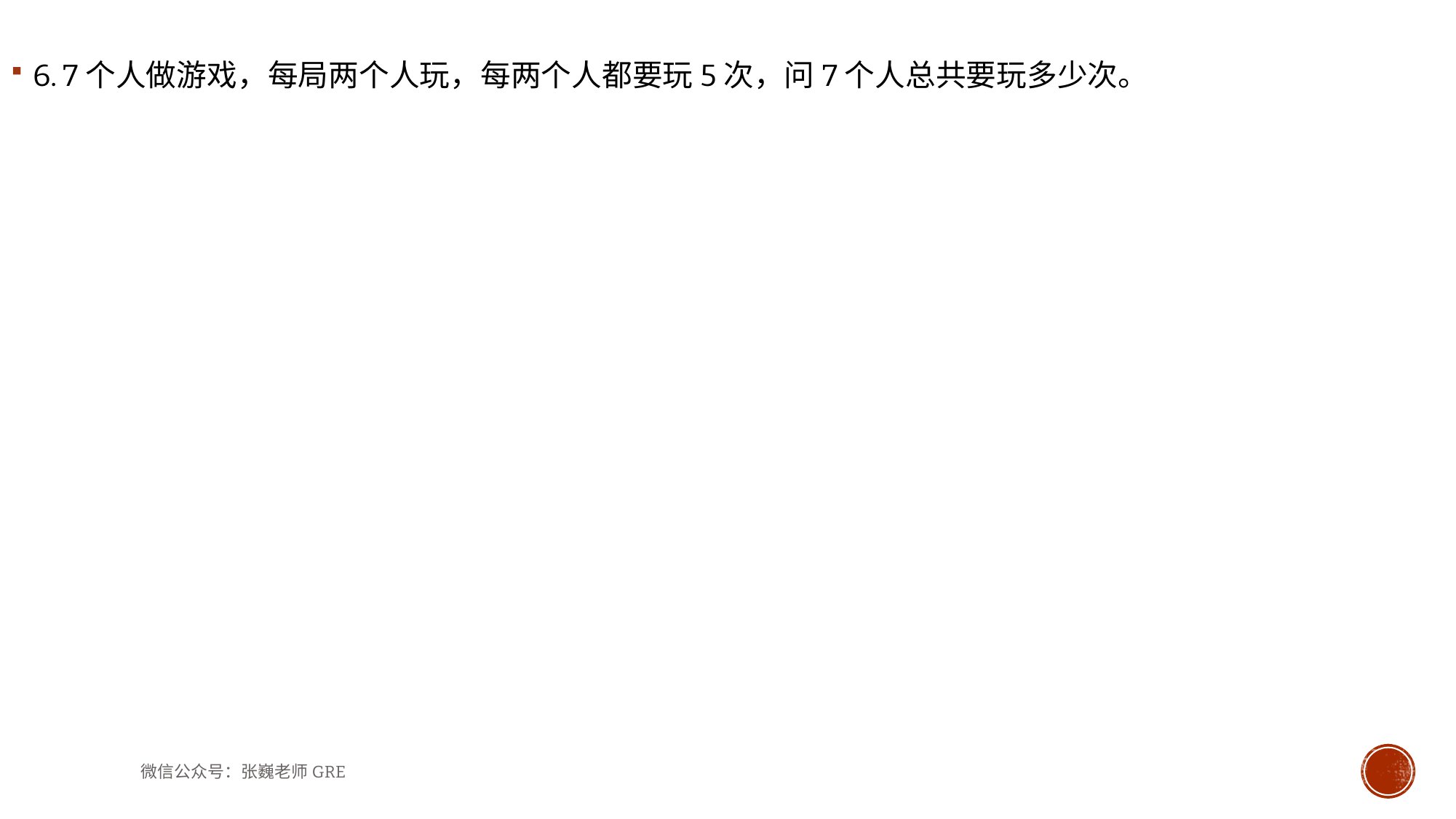

6. 7个人做游戏，每局两个人玩，每两个人都要玩5次，问7个人总共要玩多少次。
微信公众号：张巍老师GRE